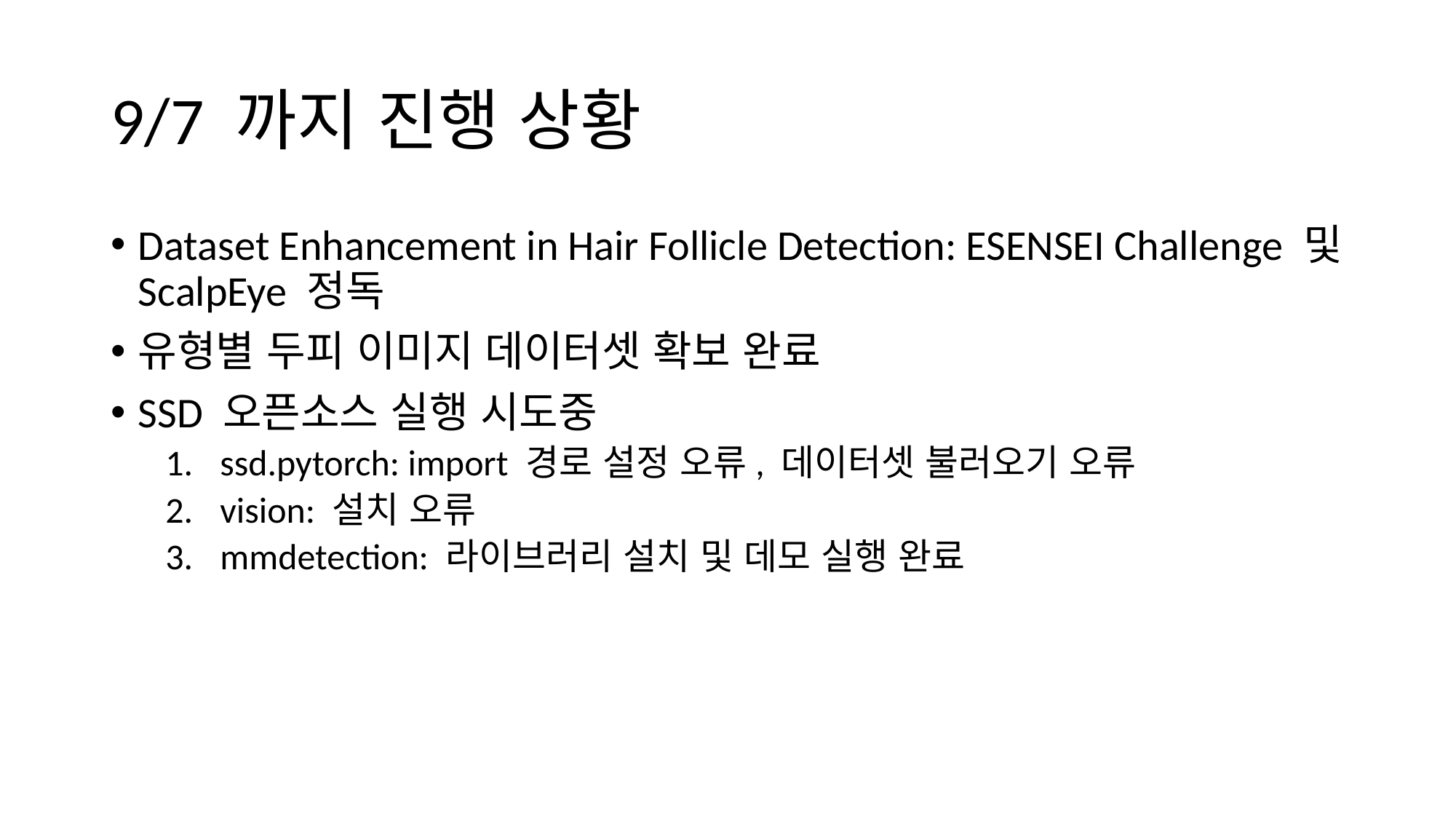

# 9/7 까지 진행 상황
Dataset Enhancement in Hair Follicle Detection: ESENSEI Challenge 및 ScalpEye 정독
유형별 두피 이미지 데이터셋 확보 완료
SSD 오픈소스 실행 시도중
ssd.pytorch: import 경로 설정 오류, 데이터셋 불러오기 오류
vision: 설치 오류
mmdetection: 라이브러리 설치 및 데모 실행 완료